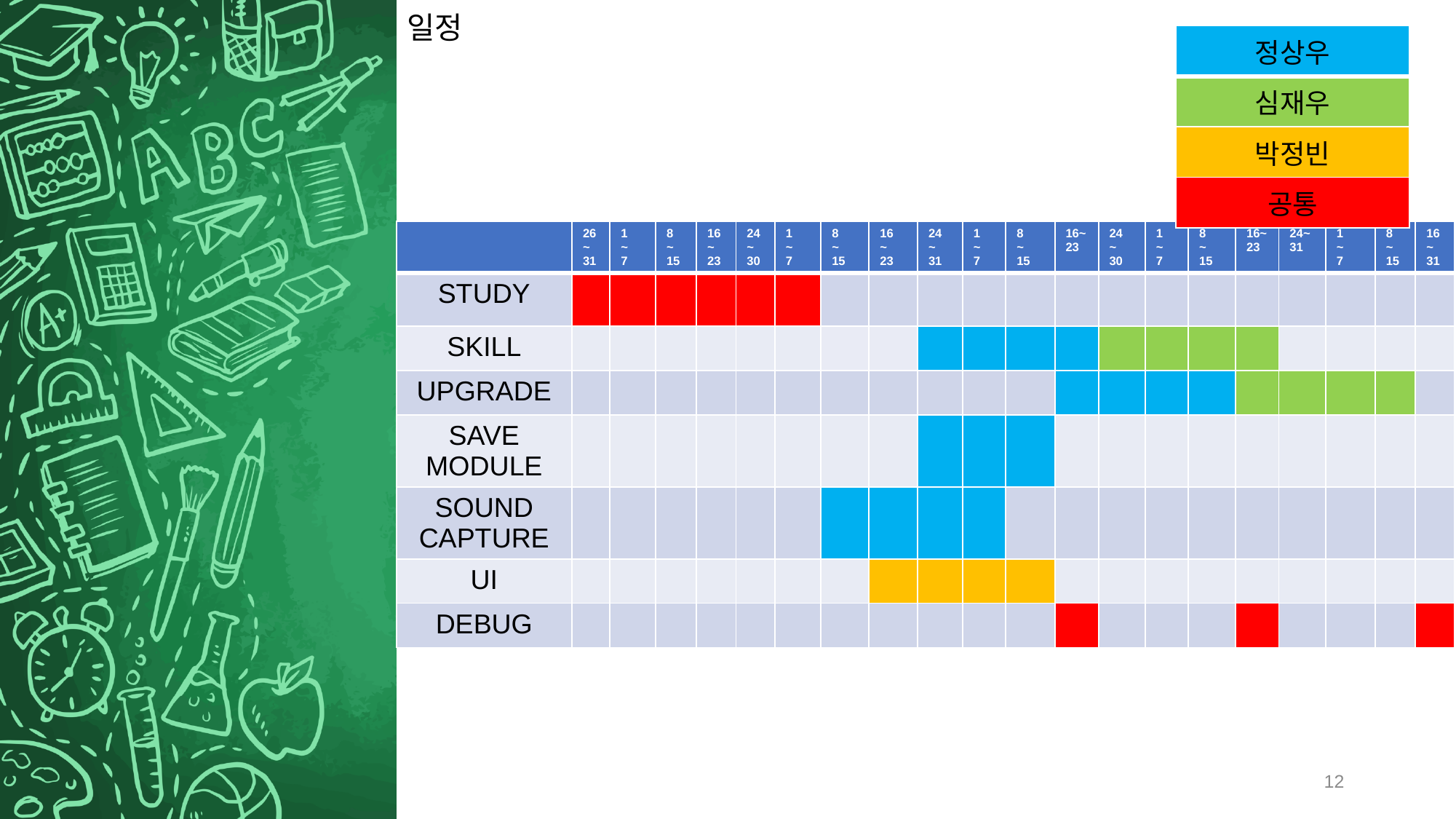

# 일정
| 정상우 |
| --- |
| 심재우 |
| 박정빈 |
| 공통 |
|  | 26~ 31 | 1 ~ 7 | 8 ~ 15 | 16~ 23 | 24~ 30 | 1 ~ 7 | 8 ~ 15 | 16 ~ 23 | 24 ~ 31 | 1 ~ 7 | 8 ~ 15 | 16~ 23 | 24 ~ 30 | 1 ~ 7 | 8 ~ 15 | 16~ 23 | 24~ 31 | 1 ~ 7 | 8 ~ 15 | 16 ~ 31 |
| --- | --- | --- | --- | --- | --- | --- | --- | --- | --- | --- | --- | --- | --- | --- | --- | --- | --- | --- | --- | --- |
| STUDY |  |  |  |  |  |  |  |  |  |  |  |  |  |  |  |  |  |  |  |  |
| SKILL |  |  |  |  |  |  |  |  |  |  |  |  |  |  |  |  |  |  |  |  |
| UPGRADE |  |  |  |  |  |  |  |  |  |  |  |  |  |  |  |  |  |  |  |  |
| SAVE MODULE |  |  |  |  |  |  |  |  |  |  |  |  |  |  |  |  |  |  |  |  |
| SOUND CAPTURE |  |  |  |  |  |  |  |  |  |  |  |  |  |  |  |  |  |  |  |  |
| UI |  |  |  |  |  |  |  |  |  |  |  |  |  |  |  |  |  |  |  |  |
| DEBUG |  |  |  |  |  |  |  |  |  |  |  |  |  |  |  |  |  |  |  |  |
12